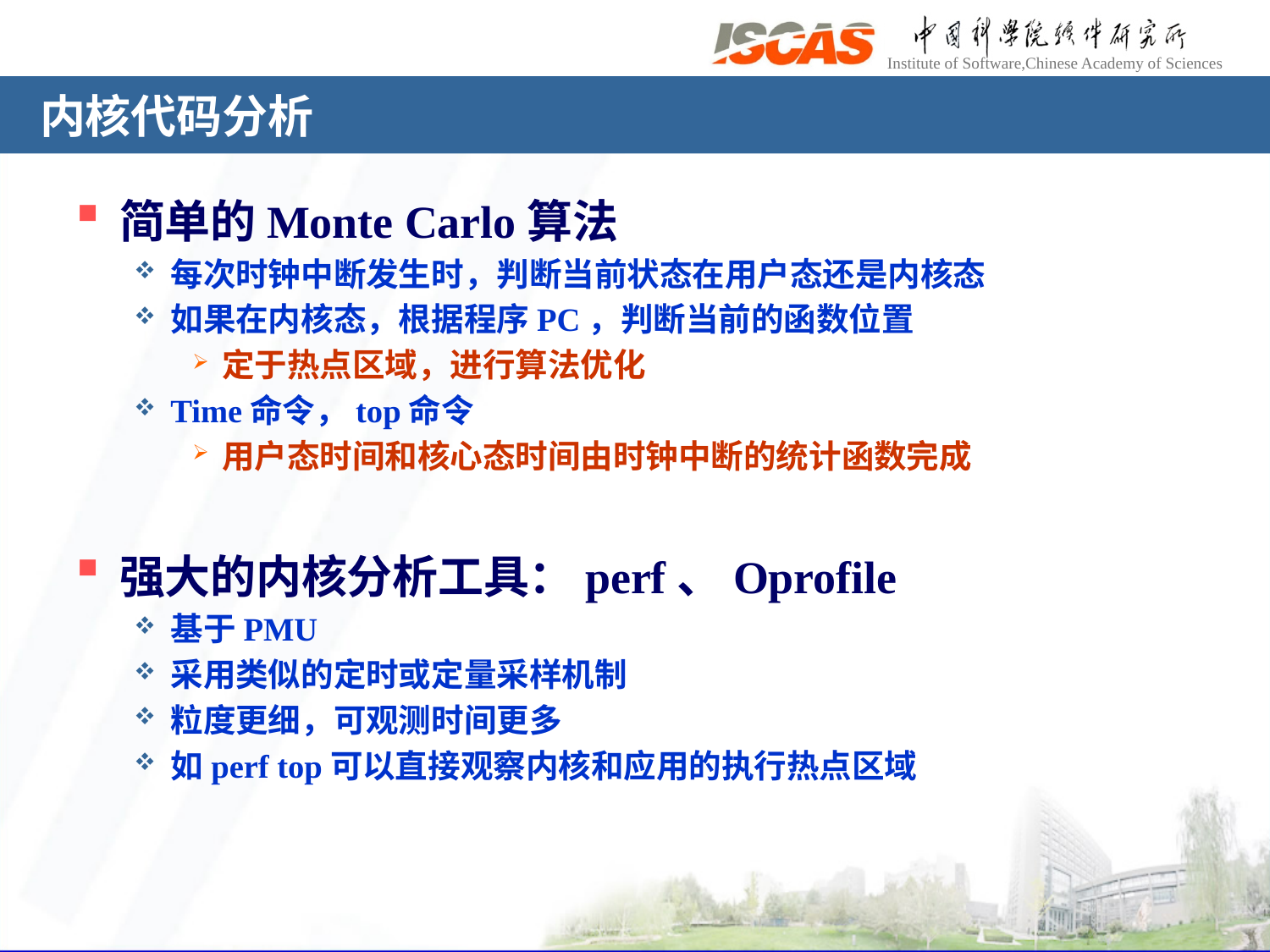

# 内核代码分析
简单的Monte Carlo算法
每次时钟中断发生时，判断当前状态在用户态还是内核态
如果在内核态，根据程序PC，判断当前的函数位置
定于热点区域，进行算法优化
Time命令，top命令
用户态时间和核心态时间由时钟中断的统计函数完成

强大的内核分析工具：perf、Oprofile
基于PMU
采用类似的定时或定量采样机制
粒度更细，可观测时间更多
如perf top可以直接观察内核和应用的执行热点区域